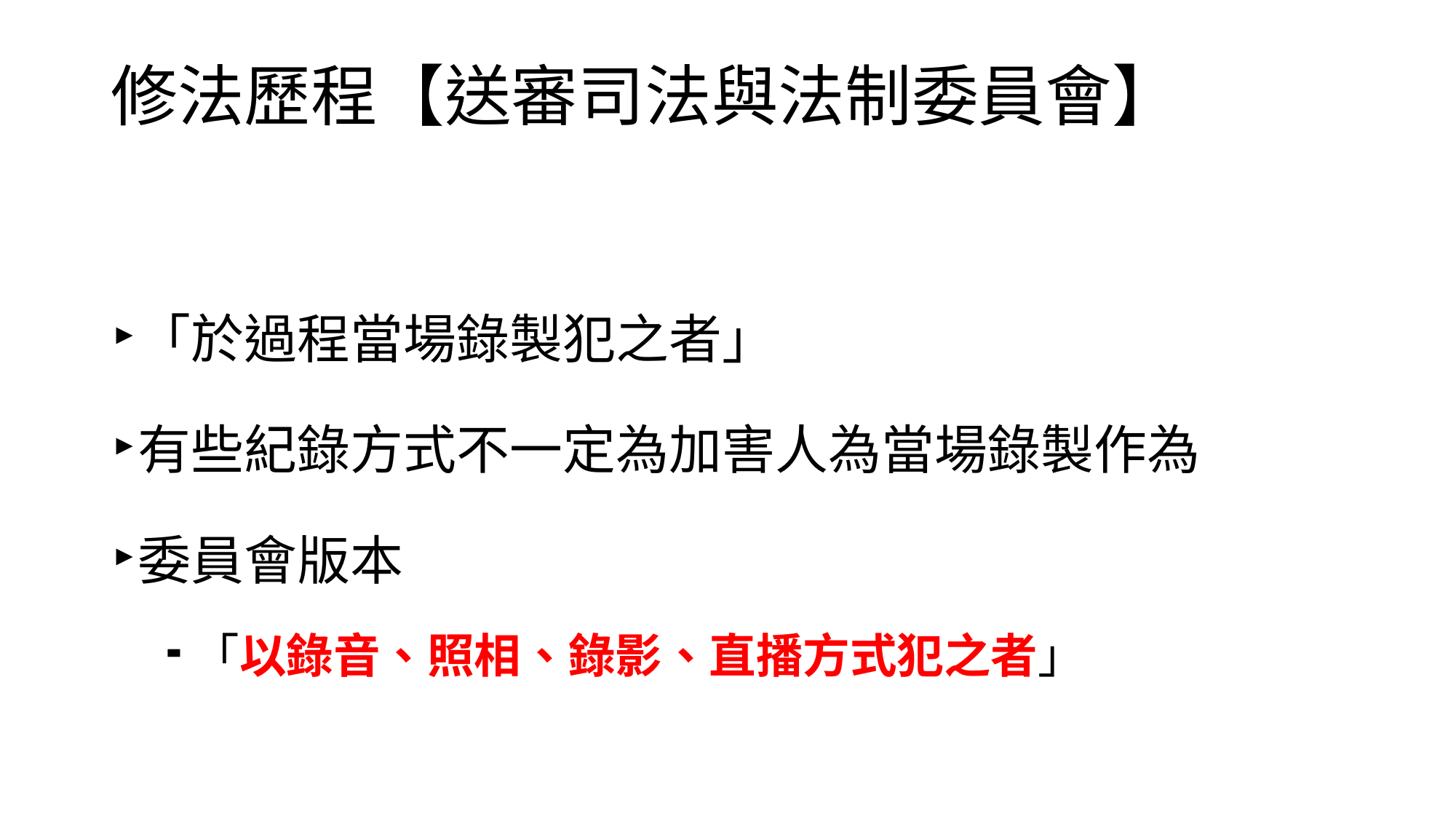

# 修法歷程【送審司法與法制委員會】
「於過程當場錄製犯之者」
有些紀錄方式不一定為加害人為當場錄製作為
委員會版本
「以錄音、照相、錄影、直播方式犯之者」